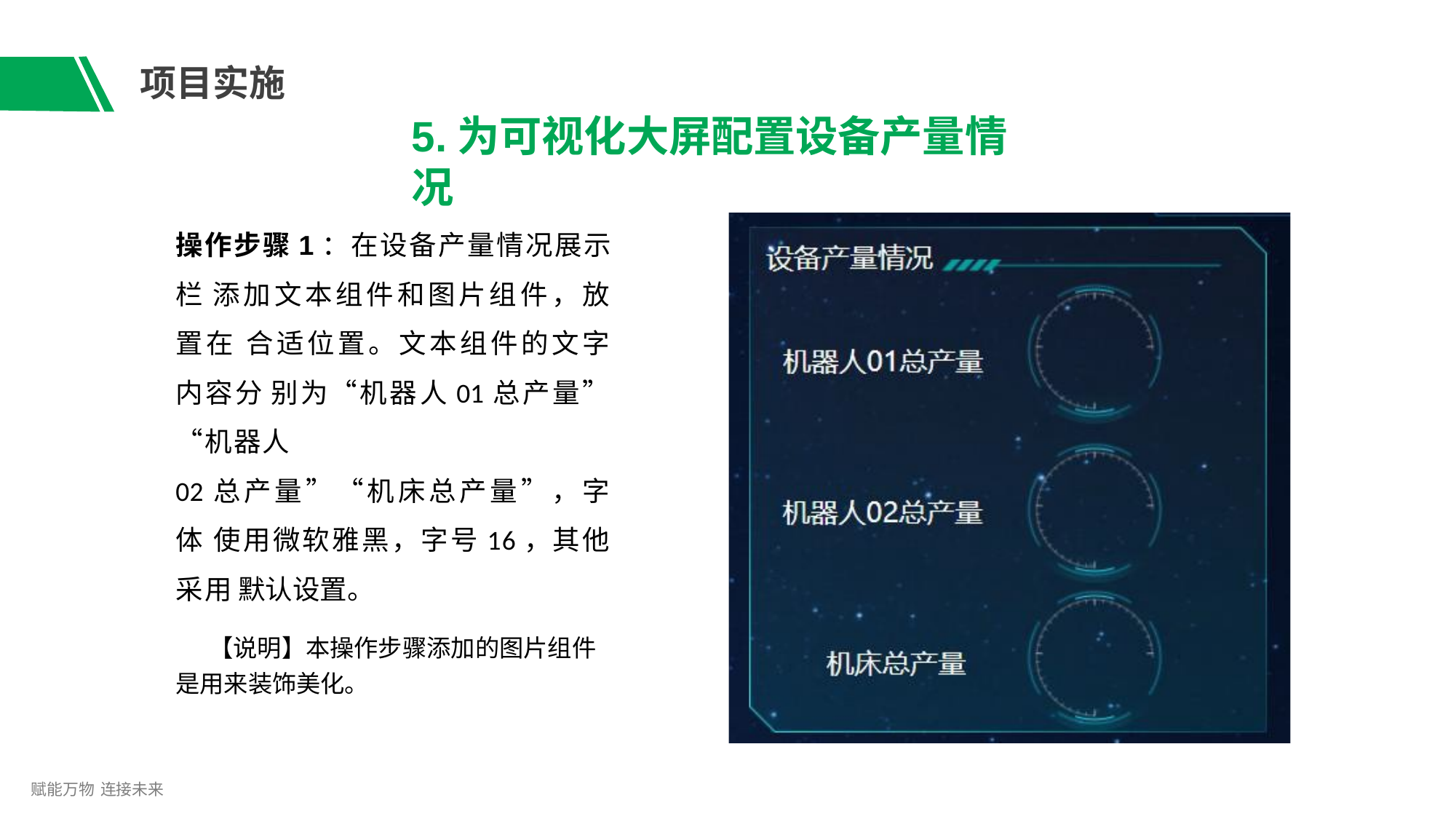

# 项目实施
5.为可视化大屏配置设备产量情况
操作步骤1：在设备产量情况展示栏 添加文本组件和图片组件，放置在 合适位置。文本组件的文字内容分 别为“机器人01总产量”“机器人
02总产量”“机床总产量”，字体 使用微软雅黑，字号16，其他采用 默认设置。

【说明】本操作步骤添加的图片组件
是用来装饰美化。
赋能万物 连接未来